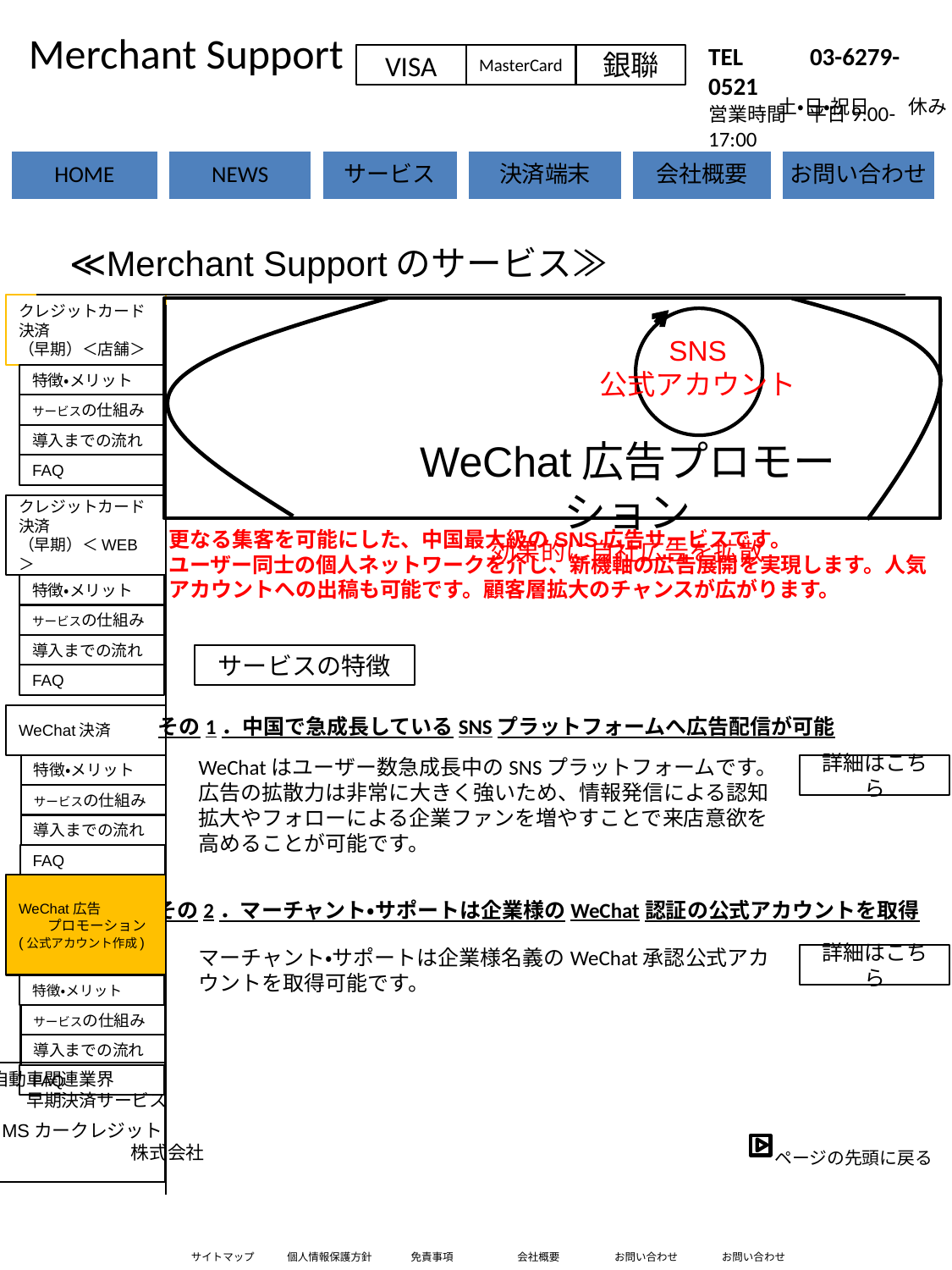

Merchant Support
サービス画面
TEL 　　03-6279-0521
営業時間　平日9:00-17:00

VISA
MasterCard
銀聯
土・日・祝日　　休み
HOME
NEWS
サービス
決済端末
会社概要
お問い合わせ
WeChat　Pay
≪Merchant Supportのサービス≫
特徴・メリット
クレジットカード決済
（早期）＜店舗＞

WeChat広告
        プロモーション
(公式アカウント作成)
SNS
公式アカウント
特徴・メリット
サービスの仕組み
特徴・メリット
導入までの流れ
WeChat広告プロモーション
効果的に自社広告を拡散
FAQ
クレジットカード決済
（早期）＜WEB＞
更なる集客を可能にした、中国最大級のSNS広告サービスです。
ユーザー同士の個人ネットワークを介し、新機軸の広告展開を実現します。人気アカウントへの出稿も可能です。顧客層拡大のチャンスが広がります。

特徴・メリット
サービスの仕組み
導入までの流れ
サービスの特徴
その1．中国で急成長しているSNSプラットフォームへ広告配信が可能
詳細はこちら
その2．マーチャント・サポートは企業様のWeChat認証の公式アカウントを取得
詳細はこちら
ページの先頭に戻る
FAQ
WeChat決済
WeChatはユーザー数急成長中のSNSプラットフォームです。
広告の拡散力は非常に大きく強いため、情報発信による認知拡大やフォローによる企業ファンを増やすことで来店意欲を高めることが可能です。
特徴・メリット
サービスの仕組み
導入までの流れ

FAQ
WeChat広告
        プロモーション
(公式アカウント作成)
マーチャント・サポートは企業様名義のWeChat承認公式アカウントを取得可能です。
特徴・メリット
サービスの仕組み
導入までの流れ
自動車関連業界
　　早期決済サービス

MSカークレジット
　　　　　　　株式会社
FAQ

サイトマップ
個人情報保護方針
免責事項
会社概要
お問い合わせ
お問い合わせ